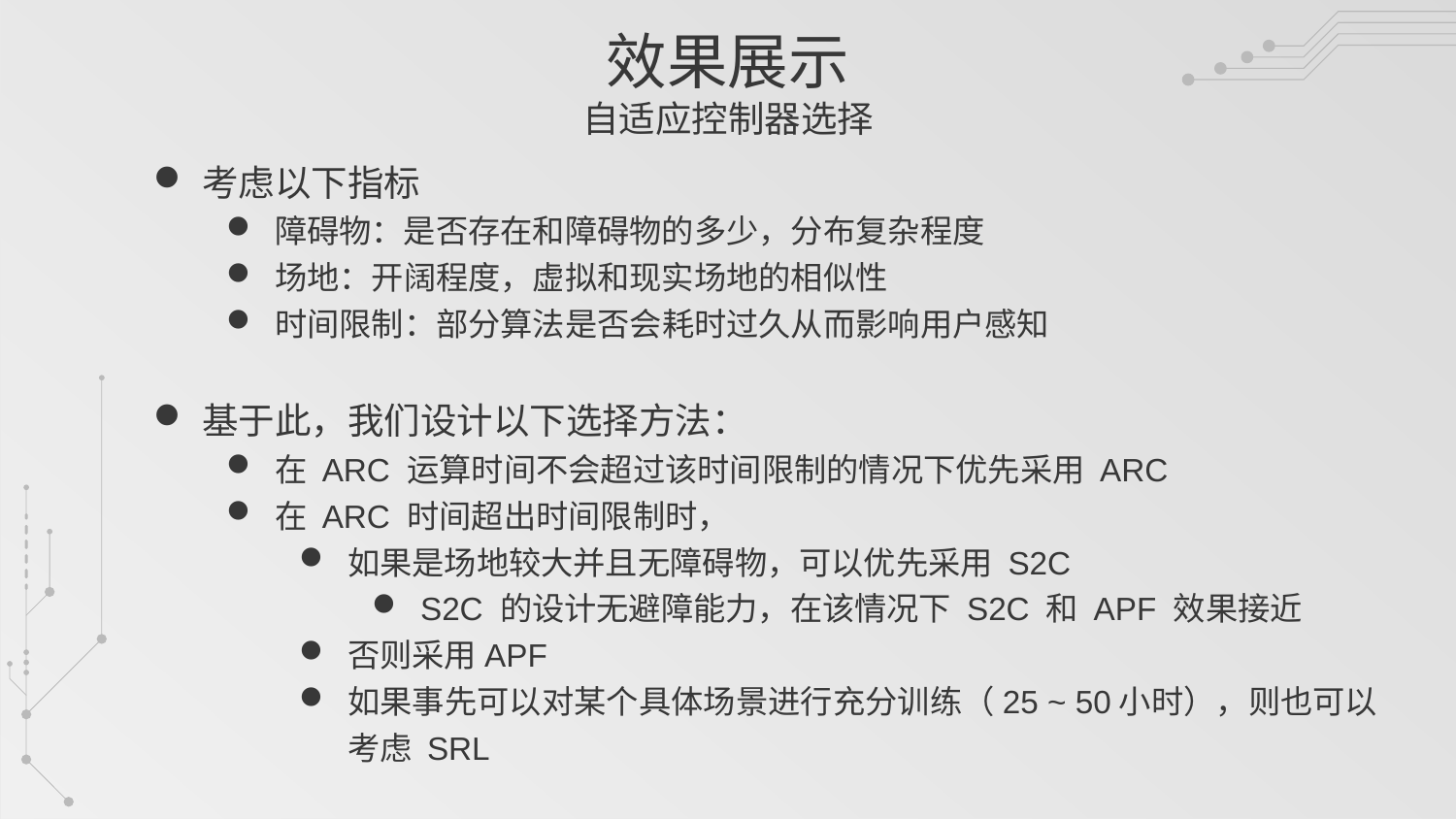

# 效果展示 自适应控制器选择
考虑以下指标
障碍物：是否存在和障碍物的多少，分布复杂程度
场地：开阔程度，虚拟和现实场地的相似性
时间限制：部分算法是否会耗时过久从而影响用户感知

基于此，我们设计以下选择方法：
在 ARC 运算时间不会超过该时间限制的情况下优先采用 ARC
在 ARC 时间超出时间限制时，
如果是场地较大并且无障碍物，可以优先采用 S2C
S2C 的设计无避障能力，在该情况下 S2C 和 APF 效果接近
否则采用APF
如果事先可以对某个具体场景进行充分训练（25 ~ 50小时），则也可以考虑 SRL